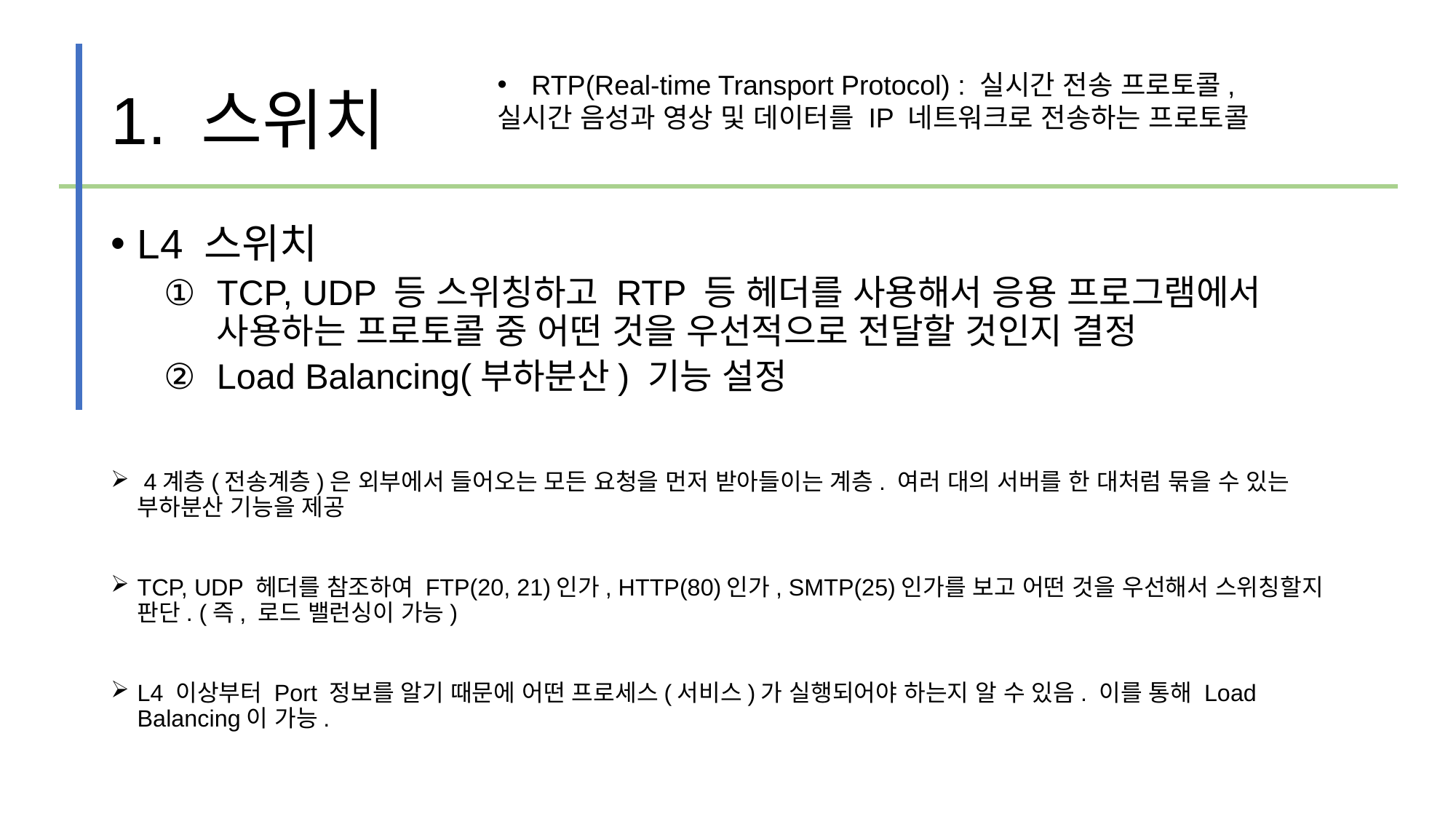

# 1. 스위치
RTP(Real-time Transport Protocol) : 실시간 전송 프로토콜,
실시간 음성과 영상 및 데이터를 IP 네트워크로 전송하는 프로토콜
L4 스위치
TCP, UDP 등 스위칭하고 RTP 등 헤더를 사용해서 응용 프로그램에서 사용하는 프로토콜 중 어떤 것을 우선적으로 전달할 것인지 결정
Load Balancing(부하분산) 기능 설정

 4계층(전송계층)은 외부에서 들어오는 모든 요청을 먼저 받아들이는 계층. 여러 대의 서버를 한 대처럼 묶을 수 있는 부하분산 기능을 제공

TCP, UDP 헤더를 참조하여 FTP(20, 21)인가, HTTP(80)인가, SMTP(25)인가를 보고 어떤 것을 우선해서 스위칭할지 판단. (즉, 로드 밸런싱이 가능)

L4 이상부터 Port 정보를 알기 때문에 어떤 프로세스(서비스)가 실행되어야 하는지 알 수 있음. 이를 통해 Load Balancing이 가능.